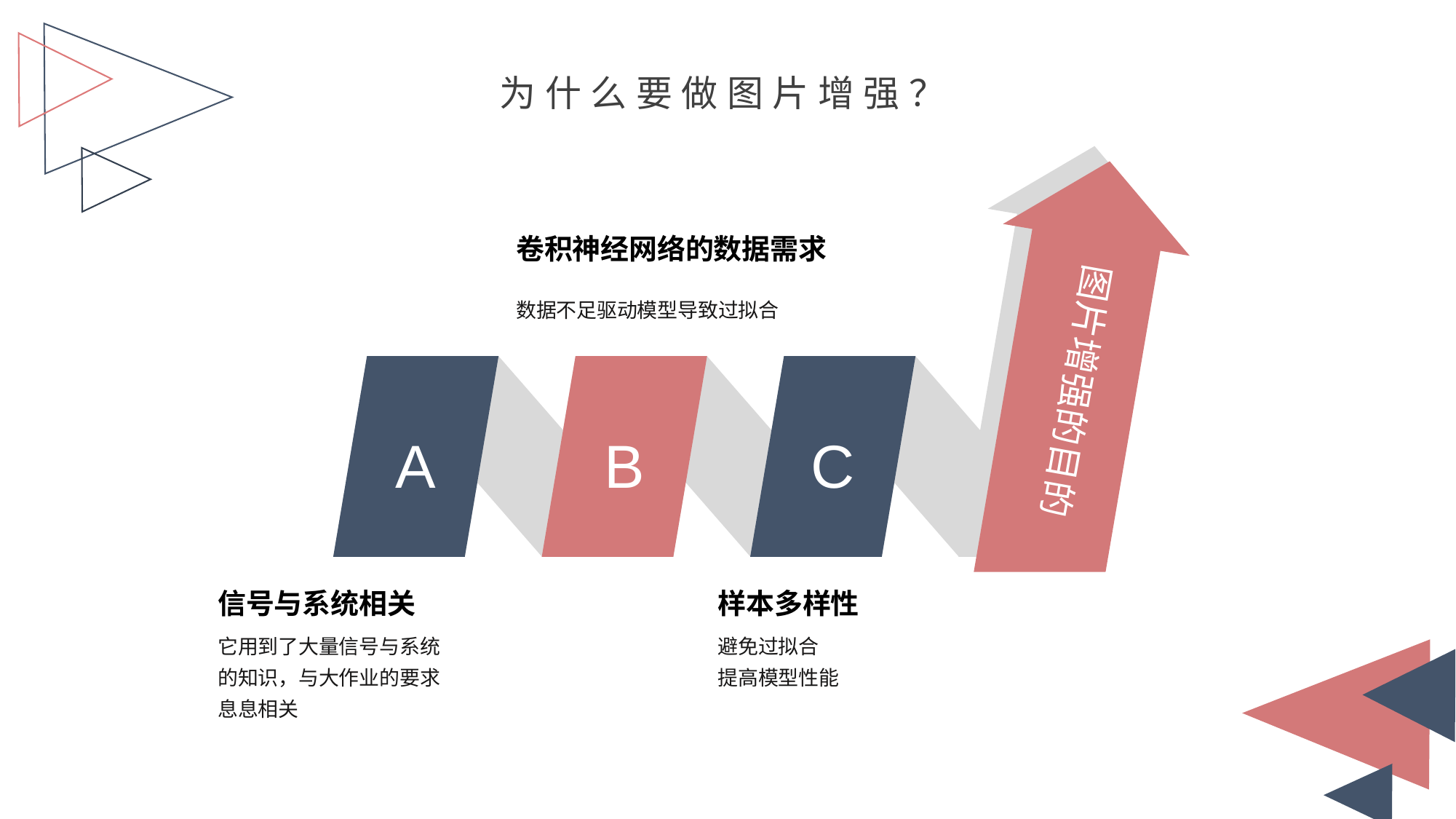

为什么要做图片增强？

卷积神经网络的数据需求
图片增强的目的
数据不足驱动模型导致过拟合

A

B

C

信号与系统相关
样本多样性
它用到了大量信号与系统的知识，与大作业的要求息息相关
避免过拟合
提高模型性能